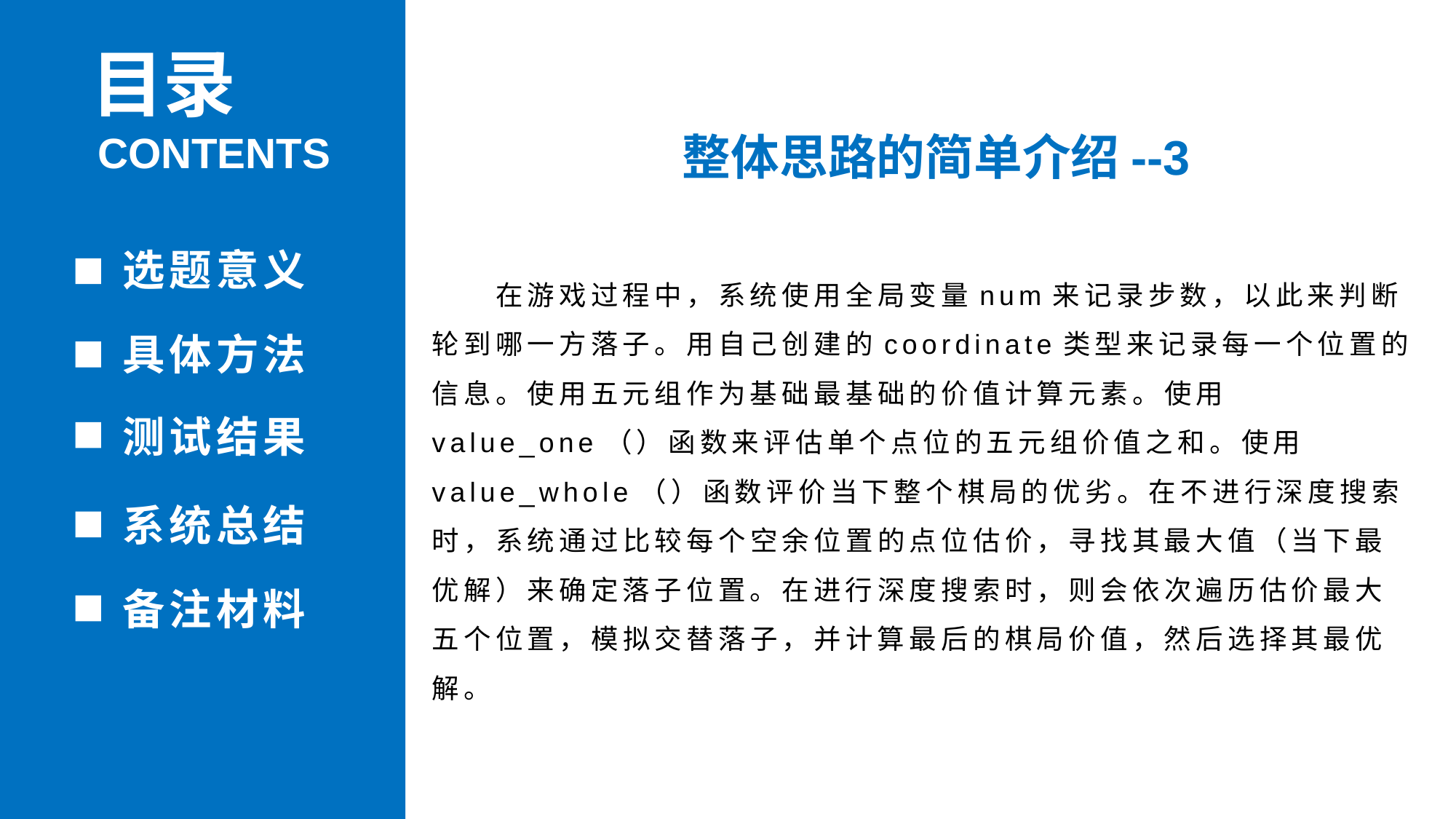

目录
CONTENTS
整体思路的简单介绍--3
选题意义

在游戏过程中，系统使用全局变量num来记录步数，以此来判断轮到哪一方落子。用自己创建的coordinate类型来记录每一个位置的信息。使用五元组作为基础最基础的价值计算元素。使用value_one（）函数来评估单个点位的五元组价值之和。使用value_whole（）函数评价当下整个棋局的优劣。在不进行深度搜索时，系统通过比较每个空余位置的点位估价，寻找其最大值（当下最优解）来确定落子位置。在进行深度搜索时，则会依次遍历估价最大五个位置，模拟交替落子，并计算最后的棋局价值，然后选择其最优解。
具体方法

测试结果

系统总结

备注材料